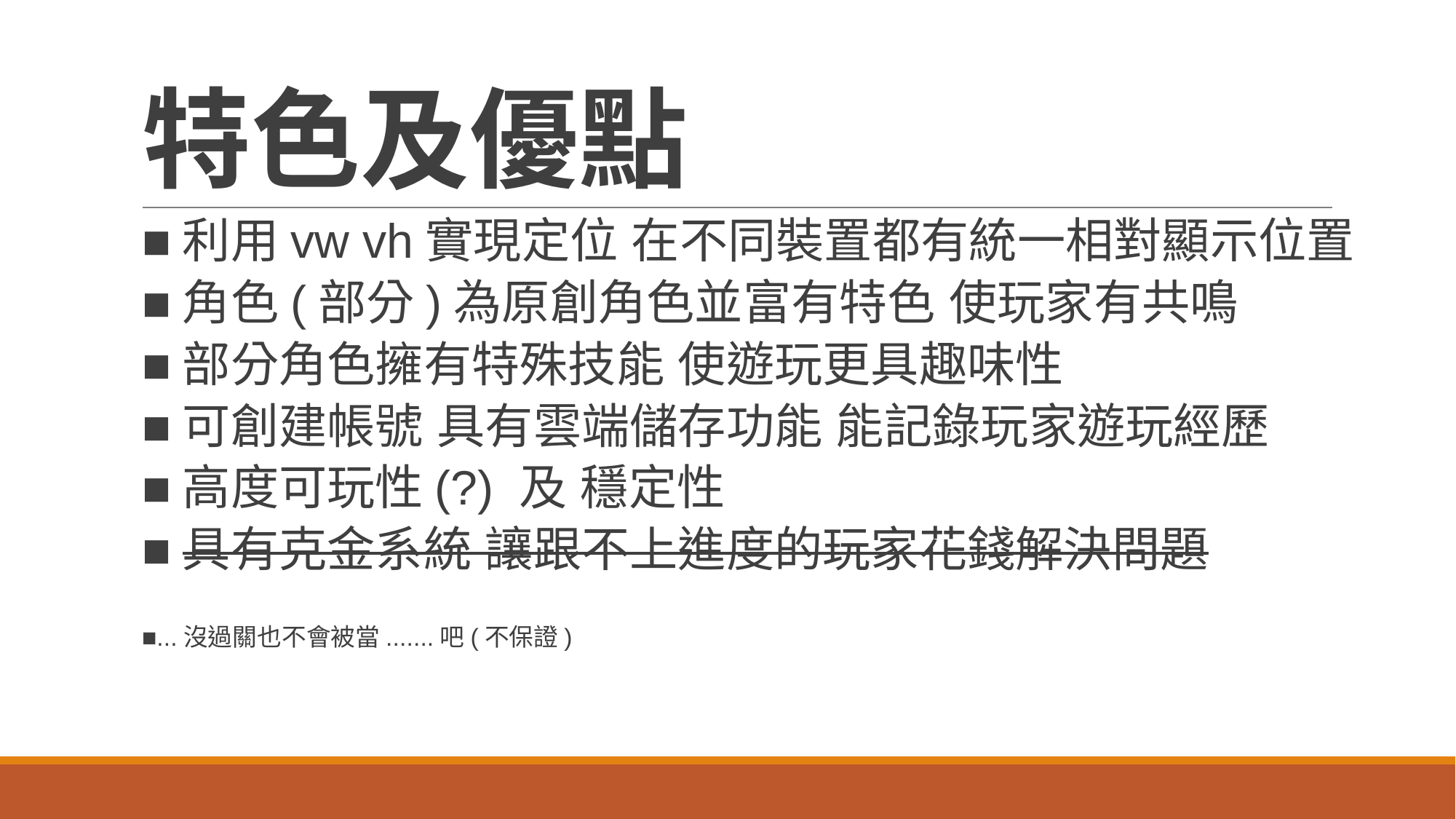

# 特色及優點
■利用vw vh實現定位 在不同裝置都有統一相對顯示位置
■角色(部分)為原創角色並富有特色 使玩家有共鳴
■部分角色擁有特殊技能 使遊玩更具趣味性
■可創建帳號 具有雲端儲存功能 能記錄玩家遊玩經歷
■高度可玩性(?) 及 穩定性
■具有克金系統 讓跟不上進度的玩家花錢解決問題

■...沒過關也不會被當.......吧(不保證)